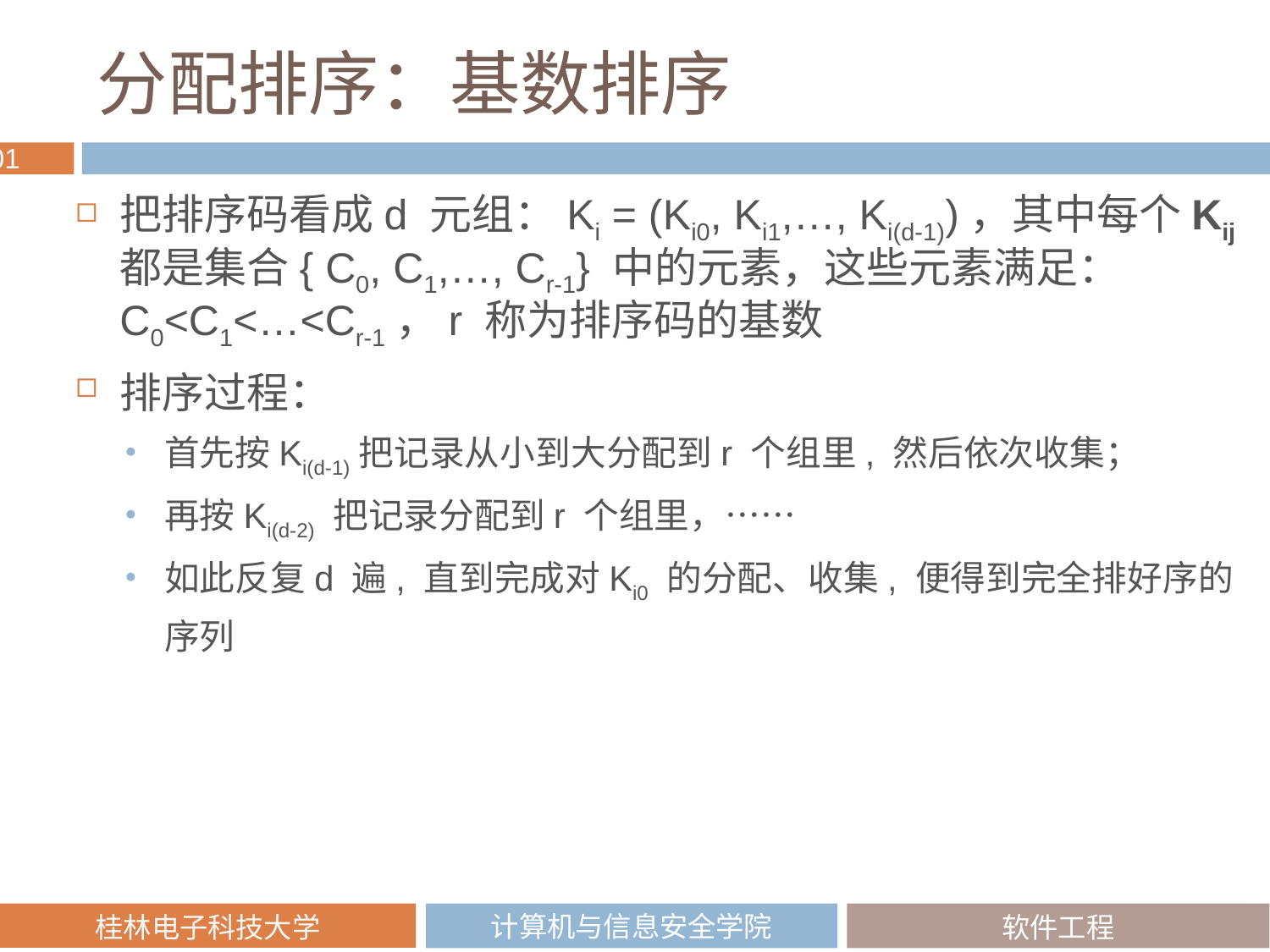

# 分配排序：基数排序
把排序码看成d 元组：Ki = (Ki0, Ki1,…, Ki(d-1))，其中每个Kij都是集合{ C0, C1,…, Cr-1} 中的元素，这些元素满足：C0<C1<…<Cr-1，r 称为排序码的基数
排序过程：
首先按Ki(d-1)把记录从小到大分配到r 个组里, 然后依次收集；
再按Ki(d-2) 把记录分配到r 个组里，……
如此反复d 遍, 直到完成对Ki0 的分配、收集, 便得到完全排好序的序列